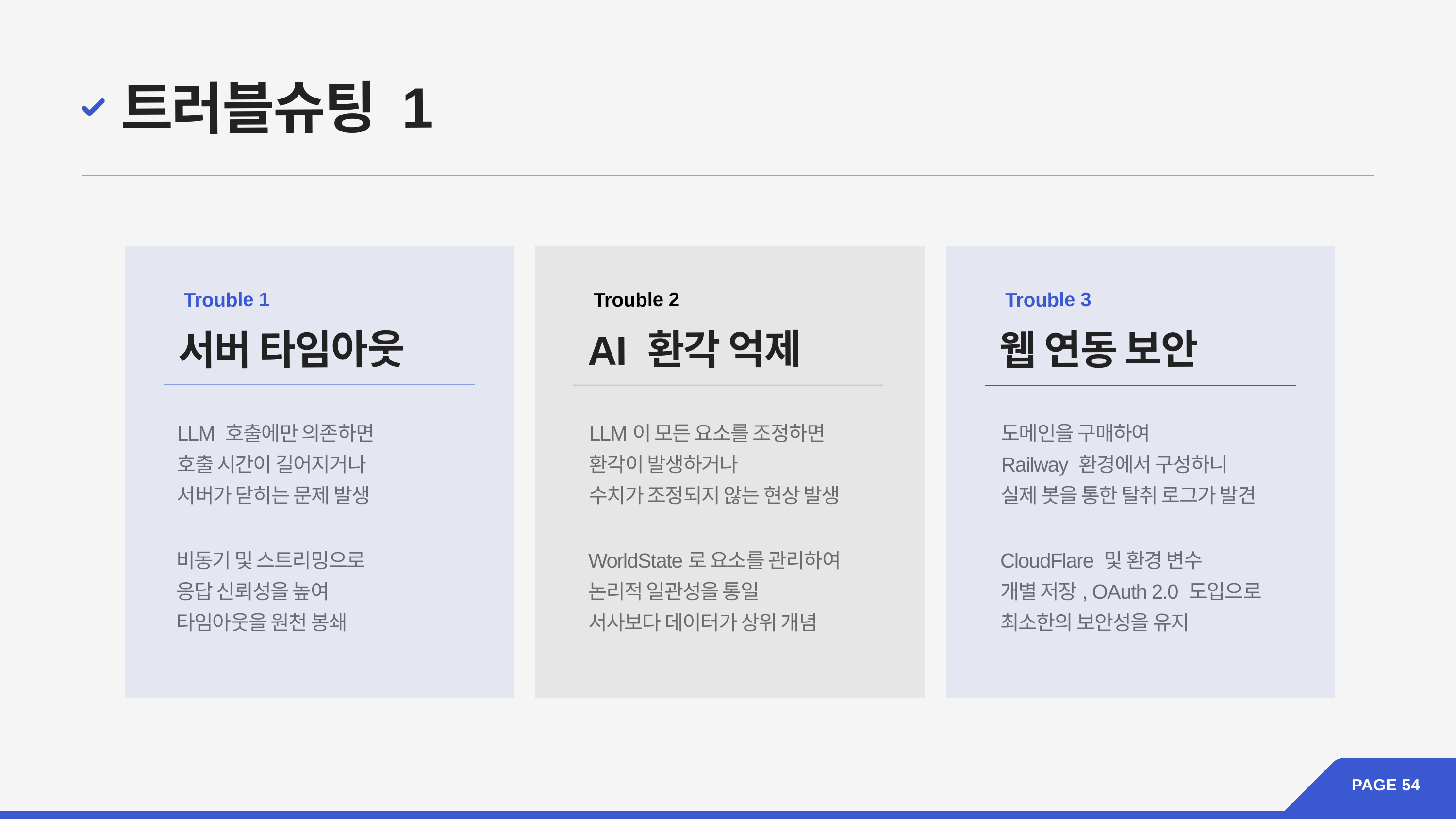

트러블슈팅 1

Trouble 1
Trouble 2
Trouble 3
서버 타임아웃
AI 환각 억제
웹 연동 보안

LLM 호출에만 의존하면
호출 시간이 길어지거나
서버가 닫히는 문제 발생
LLM이 모든 요소를 조정하면
환각이 발생하거나
수치가 조정되지 않는 현상 발생
도메인을 구매하여
Railway 환경에서 구성하니
실제 봇을 통한 탈취 로그가 발견
비동기 및 스트리밍으로
응답 신뢰성을 높여
타임아웃을 원천 봉쇄
WorldState로 요소를 관리하여
논리적 일관성을 통일
서사보다 데이터가 상위 개념
CloudFlare 및 환경 변수
개별 저장, OAuth 2.0 도입으로
최소한의 보안성을 유지

PAGE 54